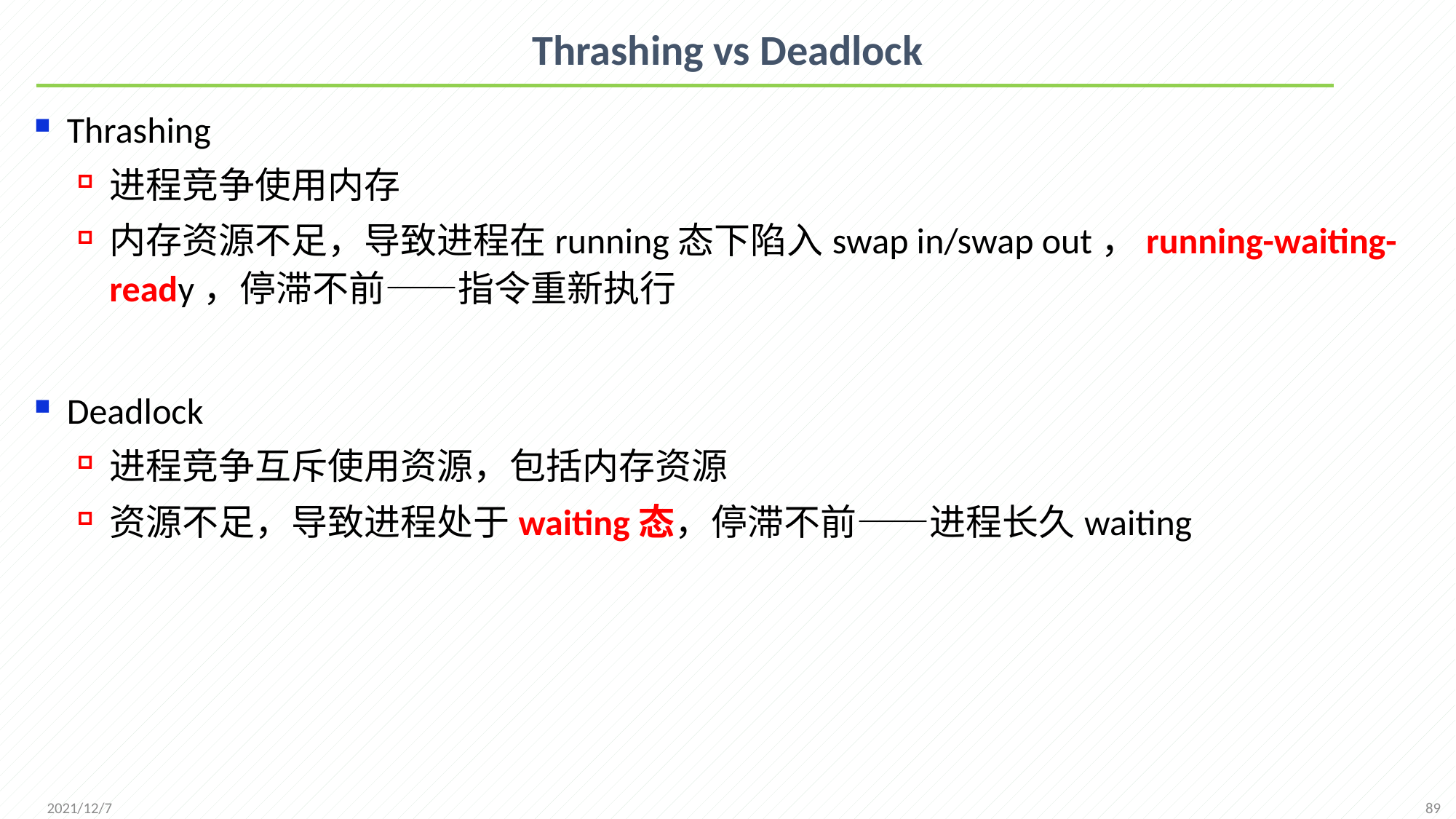

# Thrashing vs Deadlock
Thrashing
进程竞争使用内存
内存资源不足，导致进程在running态下陷入swap in/swap out，running-waiting-ready，停滞不前——指令重新执行

Deadlock
进程竞争互斥使用资源，包括内存资源
资源不足，导致进程处于waiting态，停滞不前——进程长久waiting

89
2021/12/7